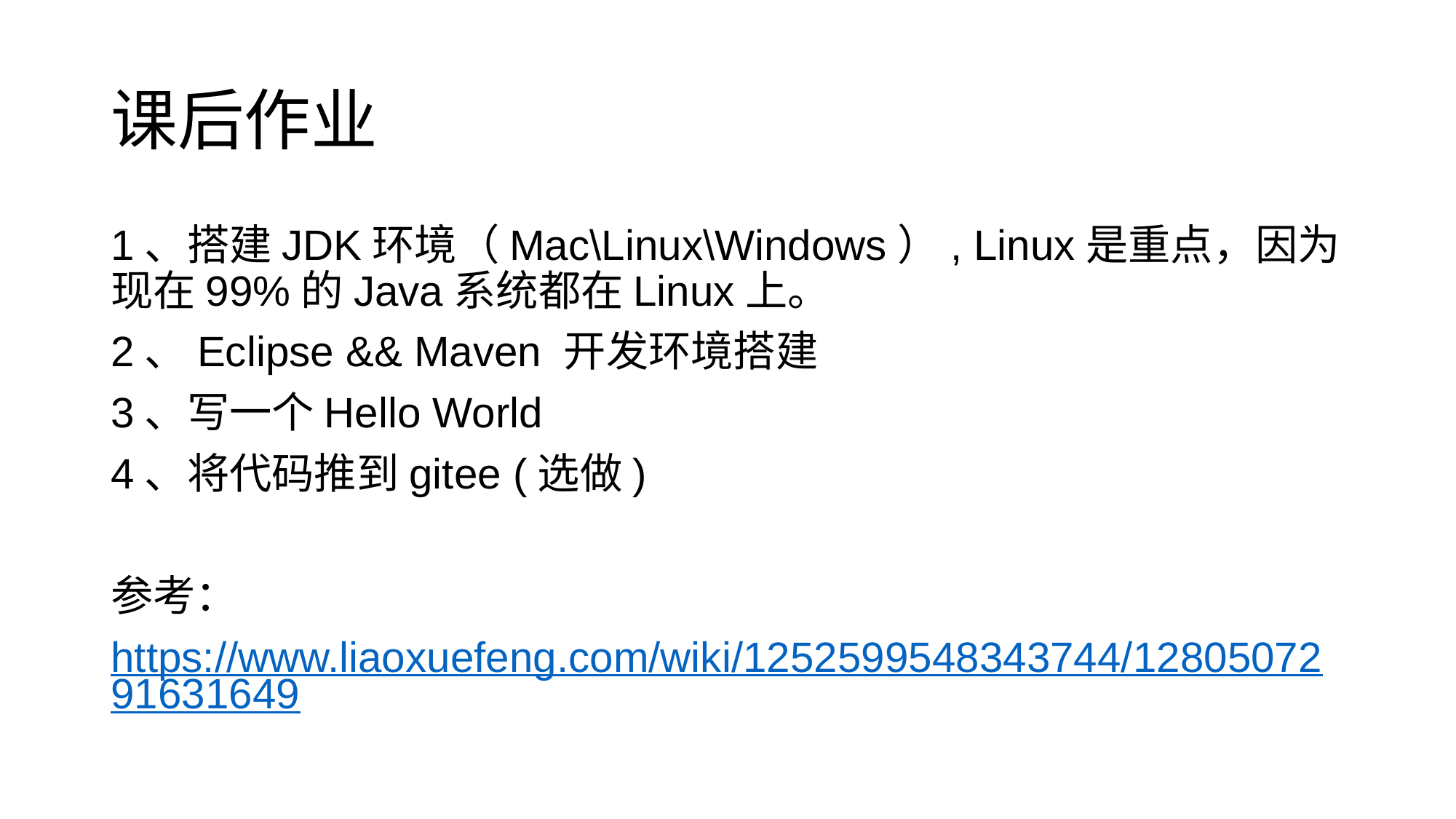

# 课后作业
1、搭建JDK环境（Mac\Linux\Windows）, Linux是重点，因为现在99%的Java系统都在Linux上。
2、Eclipse && Maven 开发环境搭建
3、写一个Hello World
4、将代码推到gitee (选做)

参考：
https://www.liaoxuefeng.com/wiki/1252599548343744/1280507291631649